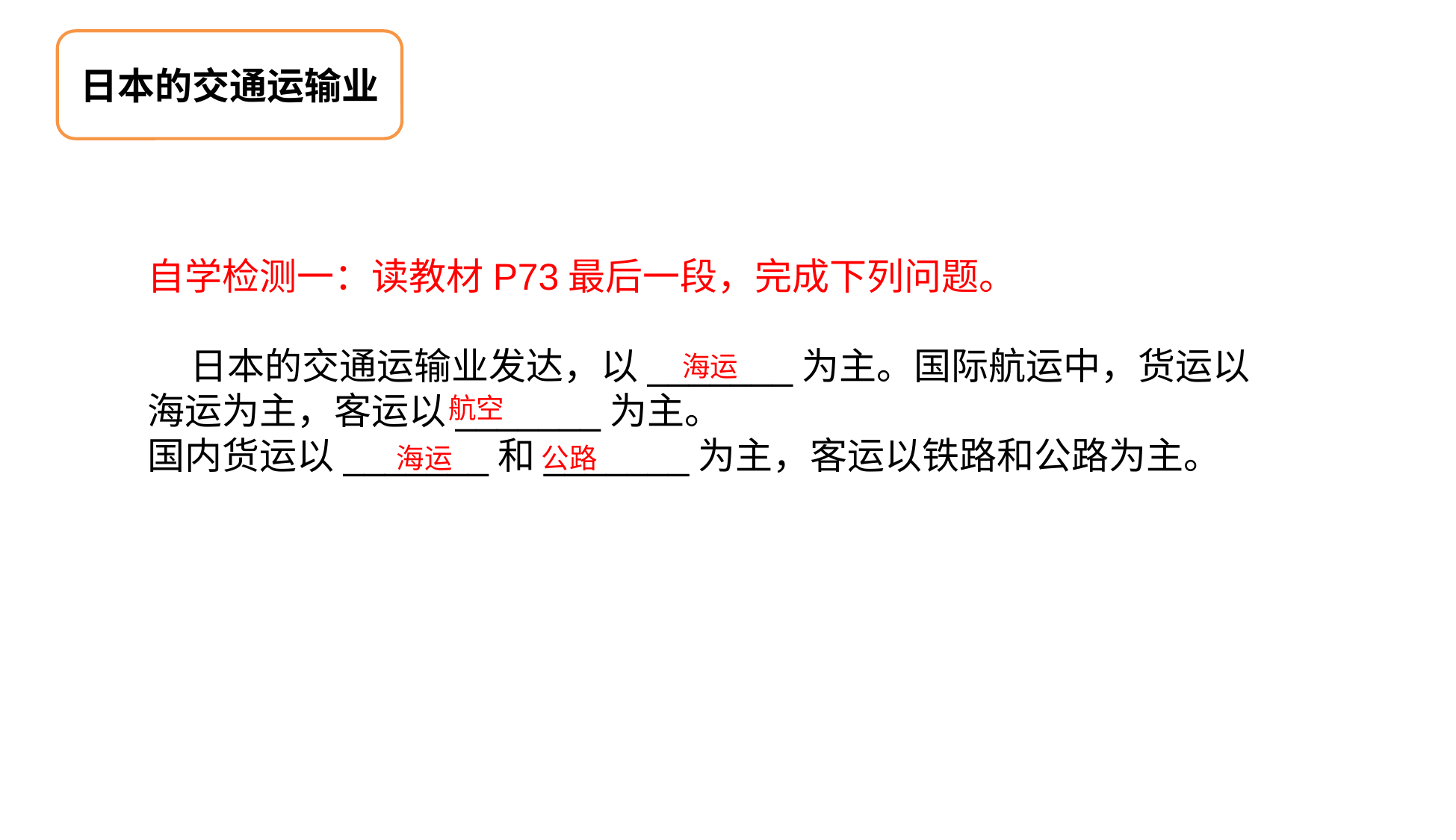

日本的交通运输业
自学检测一：读教材P73最后一段，完成下列问题。

    日本的交通运输业发达，以_______为主。国际航运中，货运以海运为主，客运以_______为主。
国内货运以_______和_______为主，客运以铁路和公路为主。
海运
航空
海运              公路